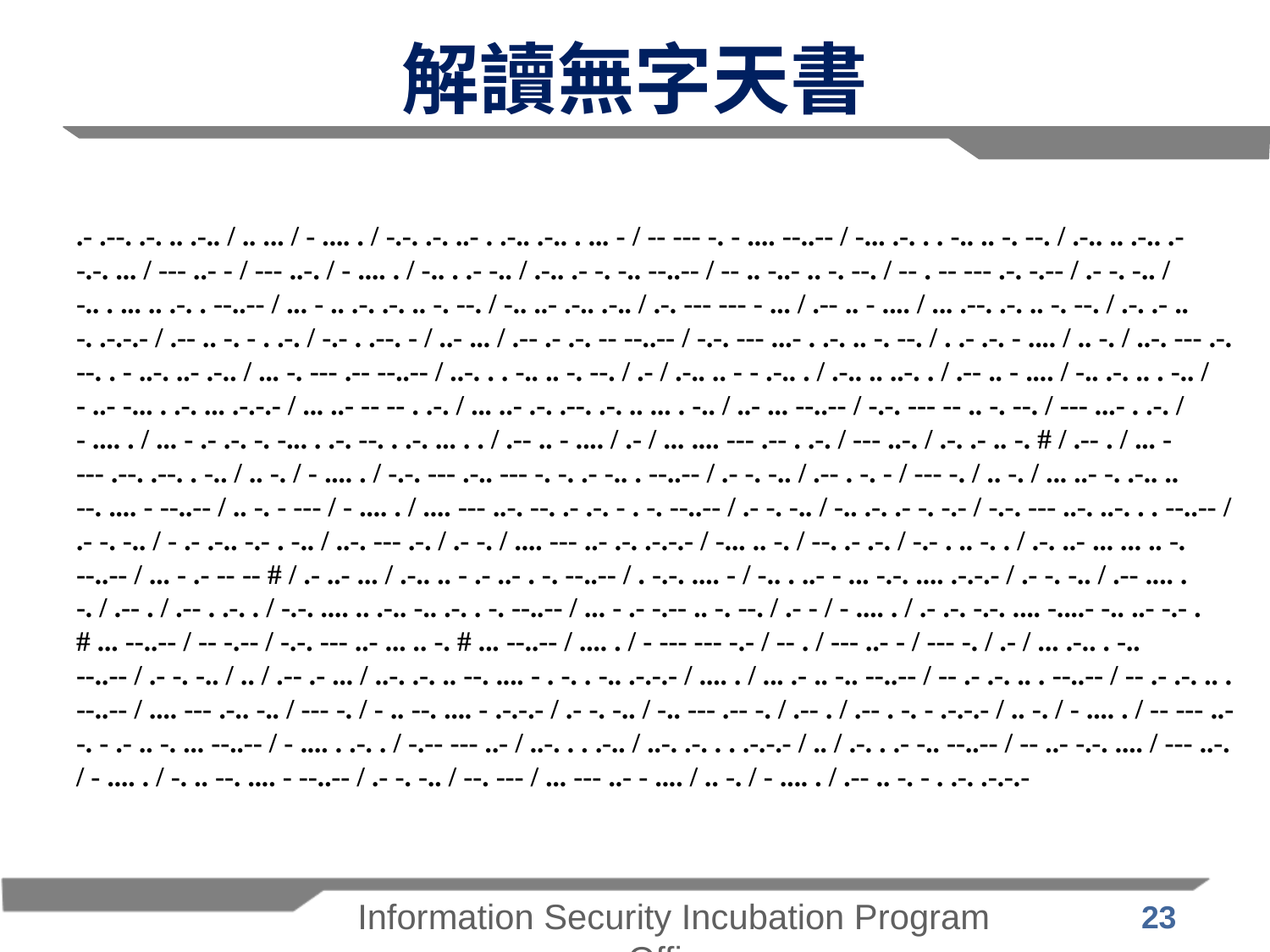

# 解讀無字天書
.- .--. .-. .. .-.. / .. ... / - .... . / -.-. .-. ..- . .-.. .-.. . ... - / -- --- -. - .... --..-- / -... .-. . . -.. .. -. --. / .-.. .. .-.. .- -.-. ... / --- ..- - / --- ..-. / - .... . / -.. . .- -.. / .-.. .- -. -.. --..-- / -- .. -..- .. -. --. / -- . -- --- .-. -.-- / .- -. -.. / -.. . ... .. .-. . --..-- / ... - .. .-. .-. .. -. --. / -.. ..- .-.. .-.. / .-. --- --- - ... / .-- .. - .... / ... .--. .-. .. -. --. / .-. .- .. -. .-.-.- / .-- .. -. - . .-. / -.- . .--. - / ..- ... / .-- .- .-. -- --..-- / -.-. --- ...- . .-. .. -. --. / . .- .-. - .... / .. -. / ..-. --- .-. --. . - ..-. ..- .-.. / ... -. --- .-- --..-- / ..-. . . -.. .. -. --. / .- / .-.. .. - - .-.. . / .-.. .. ..-. . / .-- .. - .... / -.. .-. .. . -.. / - ..- -... . .-. ... .-.-.- / ... ..- -- -- . .-. / ... ..- .-. .--. .-. .. ... . -.. / ..- ... --..-- / -.-. --- -- .. -. --. / --- ...- . .-. / - .... . / ... - .- .-. -. -... . .-. --. . .-. ... . . / .-- .. - .... / .- / ... .... --- .-- . .-. / --- ..-. / .-. .- .. -. # / .-- . / ... - --- .--. .--. . -.. / .. -. / - .... . / -.-. --- .-.. --- -. -. .- -.. . --..-- / .- -. -.. / .-- . -. - / --- -. / .. -. / ... ..- -. .-.. .. --. .... - --..-- / .. -. - --- / - .... . / .... --- ..-. --. .- .-. - . -. --..-- / .- -. -.. / -.. .-. .- -. -.- / -.-. --- ..-. ..-. . . --..-- / .- -. -.. / - .- .-.. -.- . -.. / ..-. --- .-. / .- -. / .... --- ..- .-. .-.-.- / -... .. -. / --. .- .-. / -.- . .. -. . / .-. ..- ... ... .. -. --..-- / ... - .- -- -- # / .- ..- ... / .-.. .. - .- ..- . -. --..-- / . -.-. .... - / -.. . ..- - ... -.-. .... .-.-.- / .- -. -.. / .-- .... . -. / .-- . / .-- . .-. . / -.-. .... .. .-.. -.. .-. . -. --..-- / ... - .- -.-- .. -. --. / .- - / - .... . / .- .-. -.-. .... -....- -.. ..- -.- . # ... --..-- / -- -.-- / -.-. --- ..- ... .. -. # ... --..-- / .... . / - --- --- -.- / -- . / --- ..- - / --- -. / .- / ... .-.. . -.. --..-- / .- -. -.. / .. / .-- .- ... / ..-. .-. .. --. .... - . -. . -.. .-.-.- / .... . / ... .- .. -.. --..-- / -- .- .-. .. . --..-- / -- .- .-. .. . --..-- / .... --- .-.. -.. / --- -. / - .. --. .... - .-.-.- / .- -. -.. / -.. --- .-- -. / .-- . / .-- . -. - .-.-.- / .. -. / - .... . / -- --- ..- -. - .- .. -. ... --..-- / - .... . .-. . / -.-- --- ..- / ..-. . . .-.. / ..-. .-. . . .-.-.- / .. / .-. . .- -.. --..-- / -- ..- -.-. .... / --- ..-. / - .... . / -. .. --. .... - --..-- / .- -. -.. / --. --- / ... --- ..- - .... / .. -. / - .... . / .-- .. -. - . .-. .-.-.-